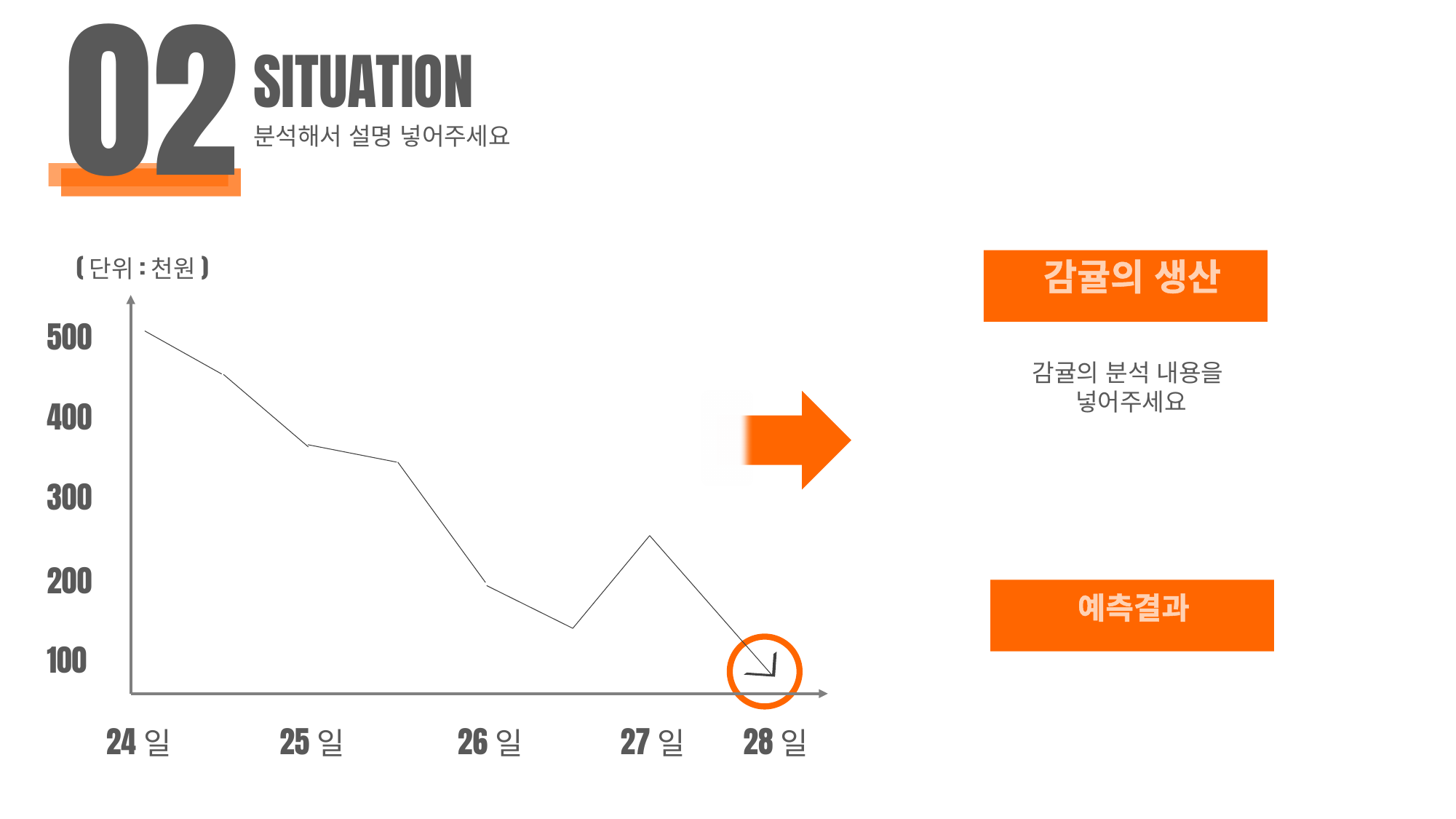

02
SITUATION
분석해서 설명 넣어주세요

(단위:천원)
500
400
300
200

100

24일
25일
26일
27일
28일
감귤의 생산

감귤의 분석 내용을
넣어주세요

예측결과